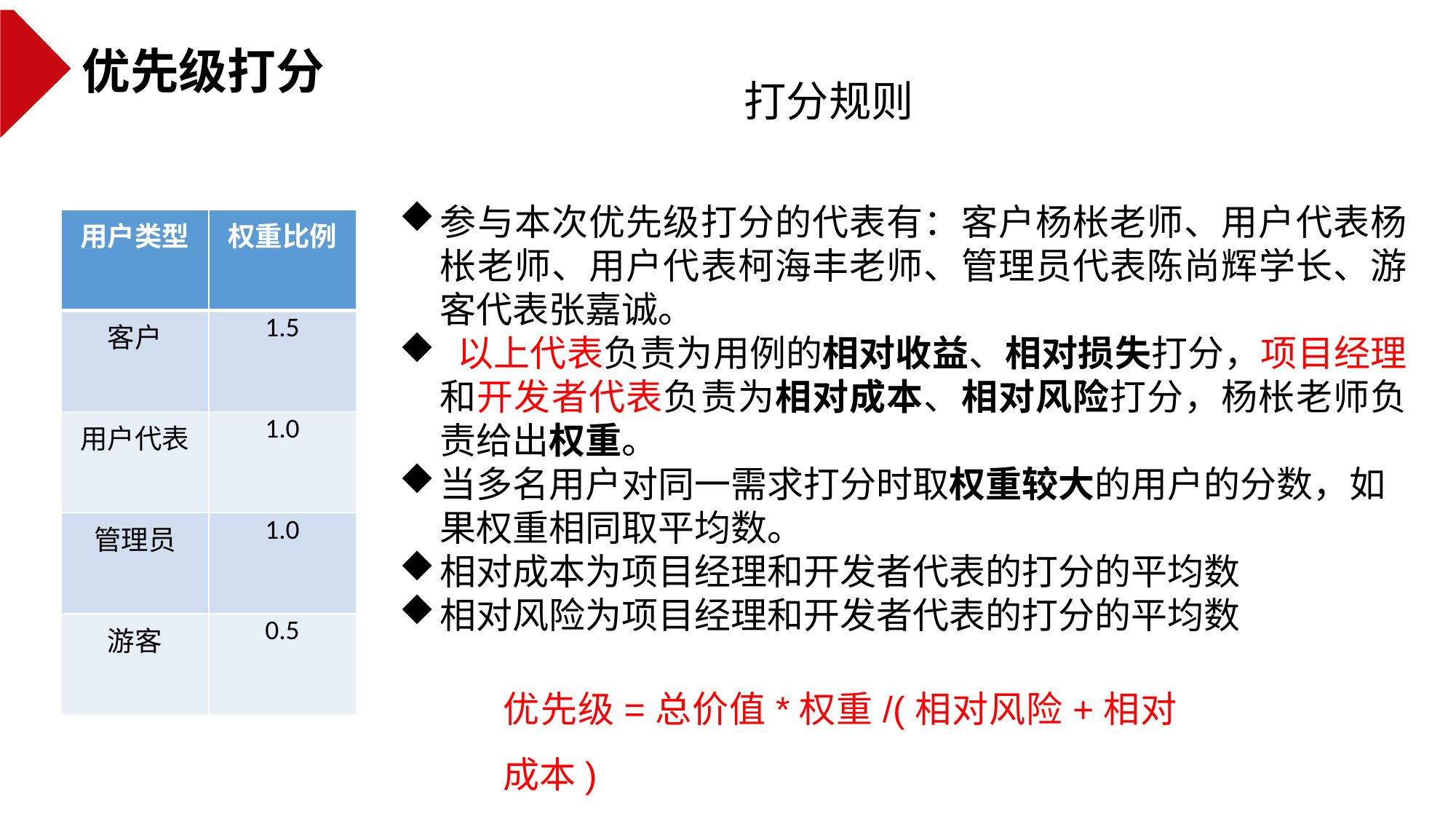

优先级打分
打分规则

参与本次优先级打分的代表有：客户杨枨老师、用户代表杨枨老师、用户代表柯海丰老师、管理员代表陈尚辉学长、游客代表张嘉诚。
 以上代表负责为用例的相对收益、相对损失打分，项目经理和开发者代表负责为相对成本、相对风险打分，杨枨老师负责给出权重。
当多名用户对同一需求打分时取权重较大的用户的分数，如果权重相同取平均数。
相对成本为项目经理和开发者代表的打分的平均数
相对风险为项目经理和开发者代表的打分的平均数

| 用户类型 | 权重比例 |
| --- | --- |
| 客户 | 1.5 |
| 用户代表 | 1.0 |
| 管理员 | 1.0 |
| 游客 | 0.5 |

优先级=总价值*权重/(相对风险+相对成本)